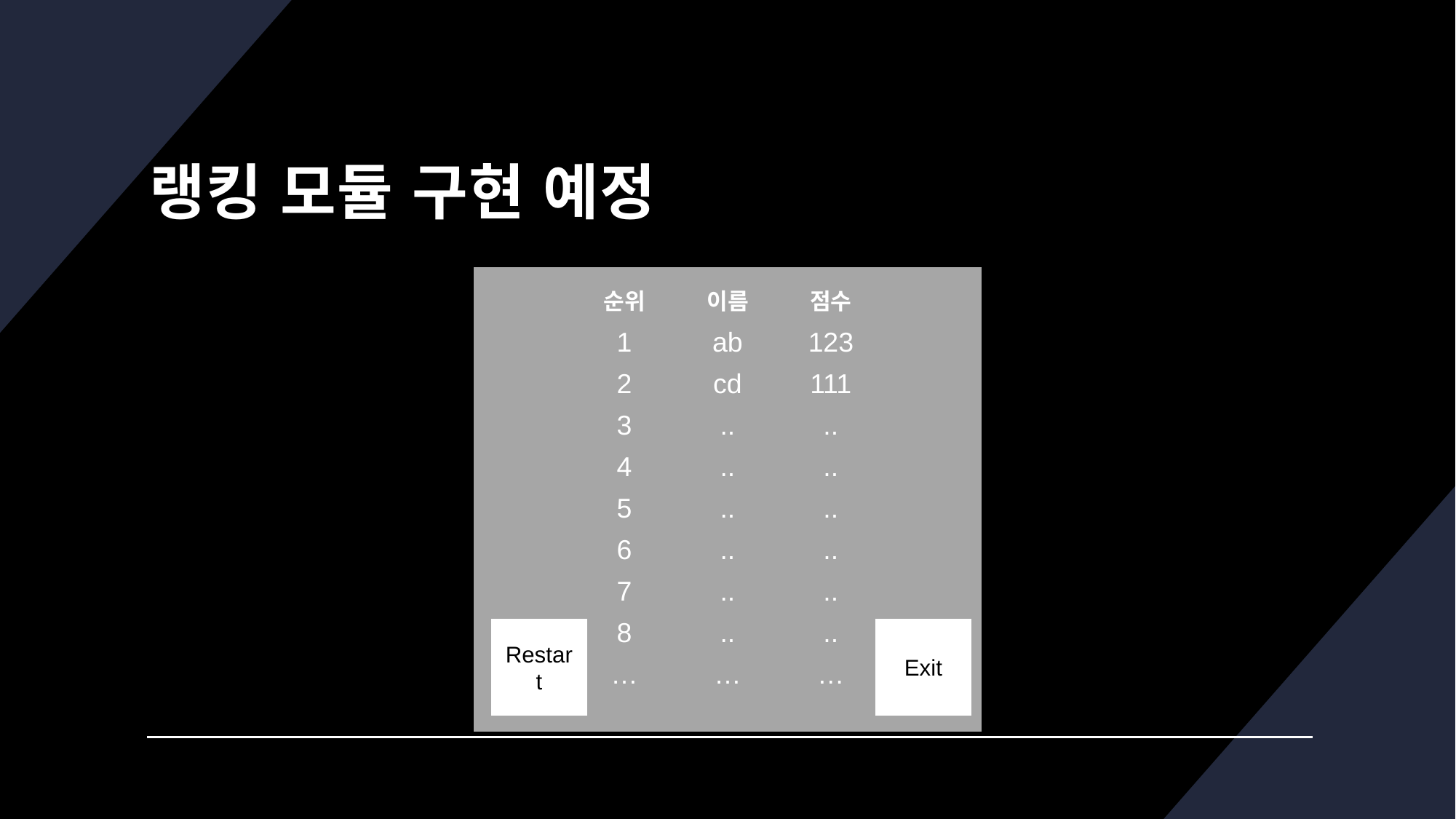

# 랭킹 모듈 구현 예정

| 순위 | 이름 | 점수 |
| --- | --- | --- |
| 1 | ab | 123 |
| 2 | cd | 111 |
| 3 | .. | .. |
| 4 | .. | .. |
| 5 | .. | .. |
| 6 | .. | .. |
| 7 | .. | .. |
| 8 | .. | .. |
| … | … | … |
Restart
Exit